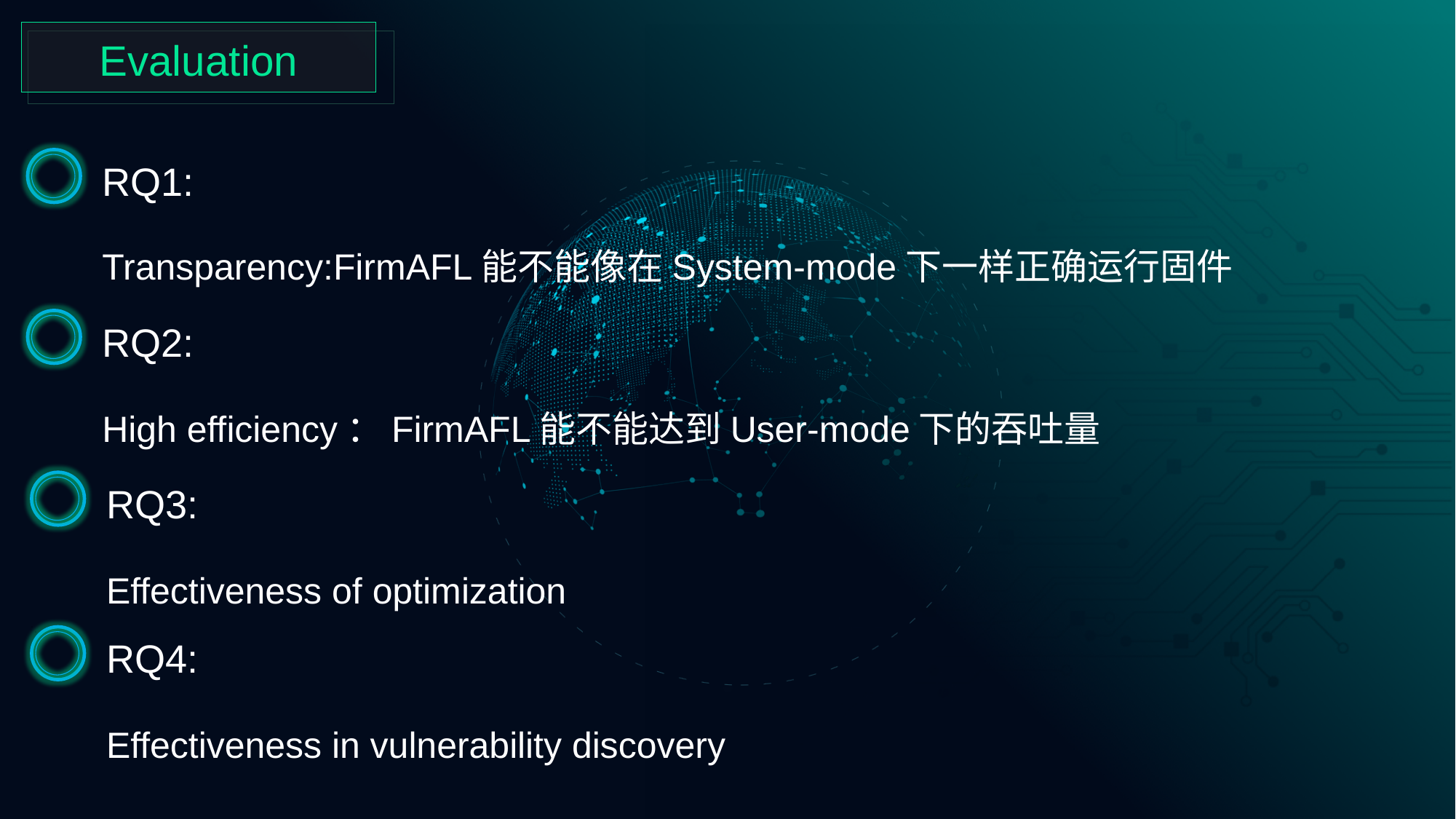

Evaluation

RQ1:
Transparency:FirmAFL能不能像在System-mode下一样正确运行固件

RQ2:
High efficiency：FirmAFL能不能达到User-mode下的吞吐量

RQ3:
Effectiveness of optimization

RQ4:
Effectiveness in vulnerability discovery